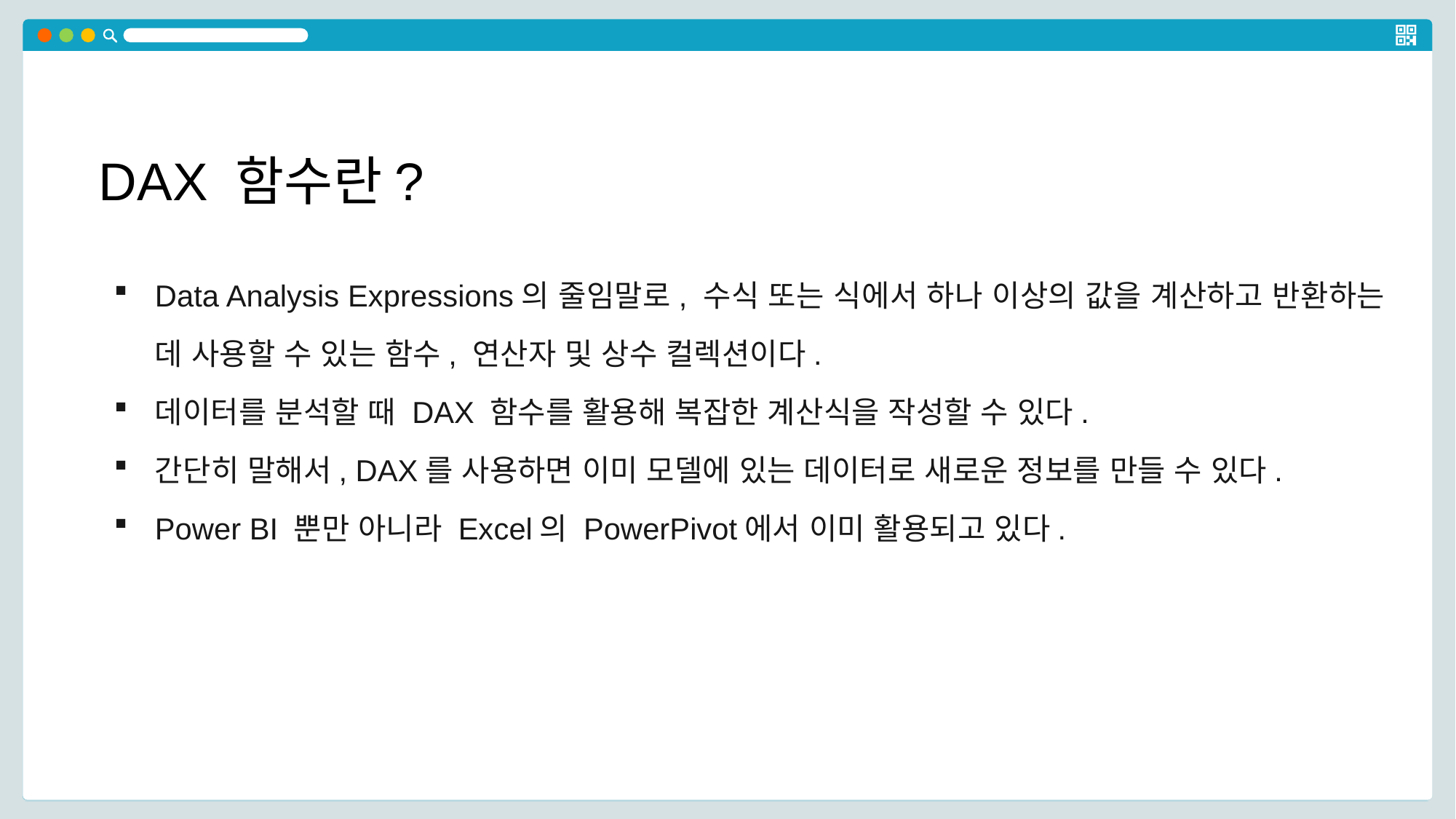

DAX 함수란?
Data Analysis Expressions의 줄임말로, 수식 또는 식에서 하나 이상의 값을 계산하고 반환하는 데 사용할 수 있는 함수, 연산자 및 상수 컬렉션이다.
데이터를 분석할 때 DAX 함수를 활용해 복잡한 계산식을 작성할 수 있다.
간단히 말해서, DAX를 사용하면 이미 모델에 있는 데이터로 새로운 정보를 만들 수 있다.
Power BI 뿐만 아니라 Excel의 PowerPivot에서 이미 활용되고 있다.